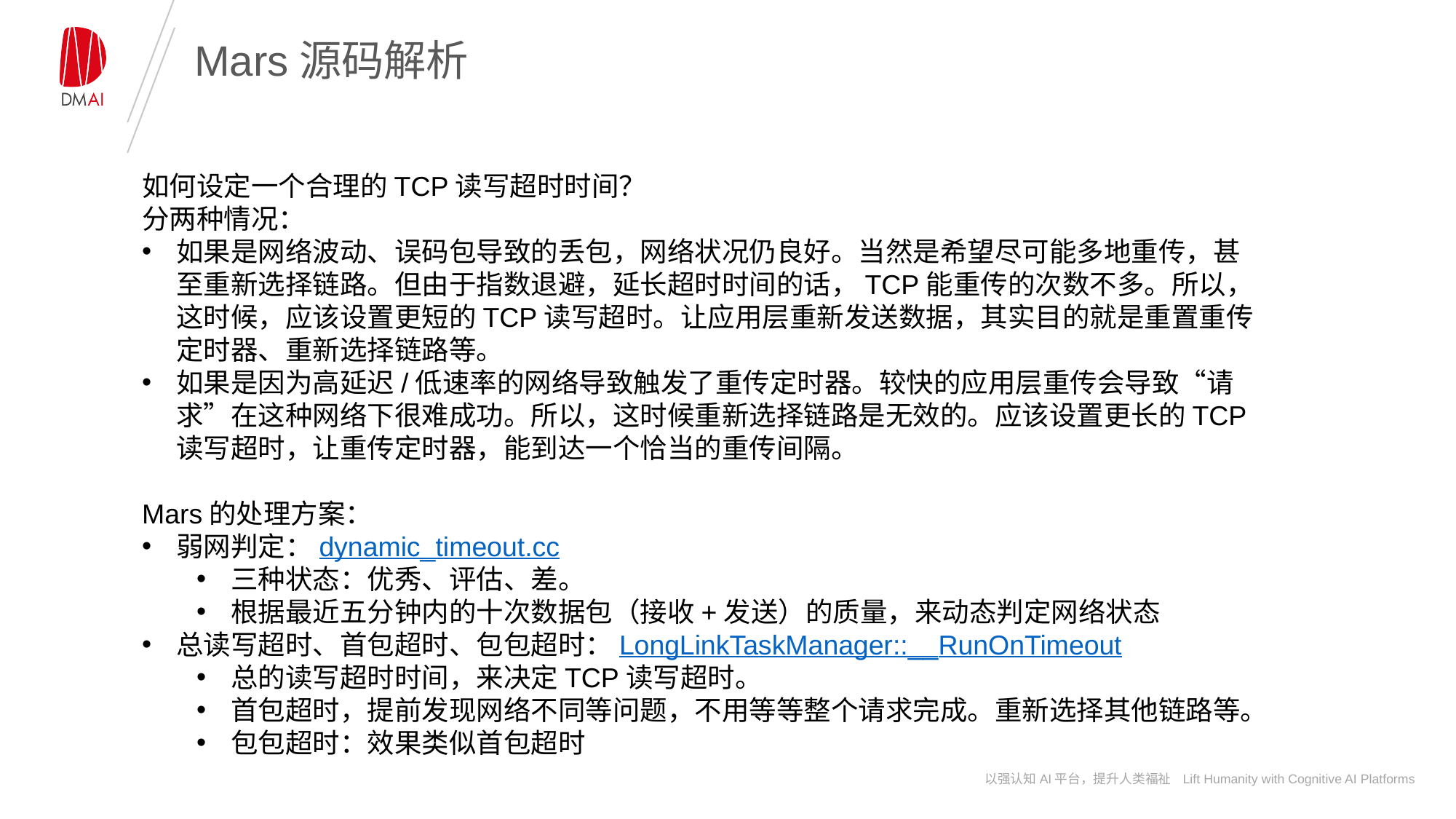

# Mars源码解析
如何设定一个合理的TCP读写超时时间？
分两种情况：
如果是网络波动、误码包导致的丢包，网络状况仍良好。当然是希望尽可能多地重传，甚至重新选择链路。但由于指数退避，延长超时时间的话，TCP能重传的次数不多。所以，这时候，应该设置更短的TCP读写超时。让应用层重新发送数据，其实目的就是重置重传定时器、重新选择链路等。
如果是因为高延迟/低速率的网络导致触发了重传定时器。较快的应用层重传会导致“请求”在这种网络下很难成功。所以，这时候重新选择链路是无效的。应该设置更长的TCP读写超时，让重传定时器，能到达一个恰当的重传间隔。

Mars的处理方案：
弱网判定：dynamic_timeout.cc
三种状态：优秀、评估、差。
根据最近五分钟内的十次数据包（接收+发送）的质量，来动态判定网络状态
总读写超时、首包超时、包包超时：LongLinkTaskManager::__RunOnTimeout
总的读写超时时间，来决定TCP读写超时。
首包超时，提前发现网络不同等问题，不用等等整个请求完成。重新选择其他链路等。
包包超时：效果类似首包超时